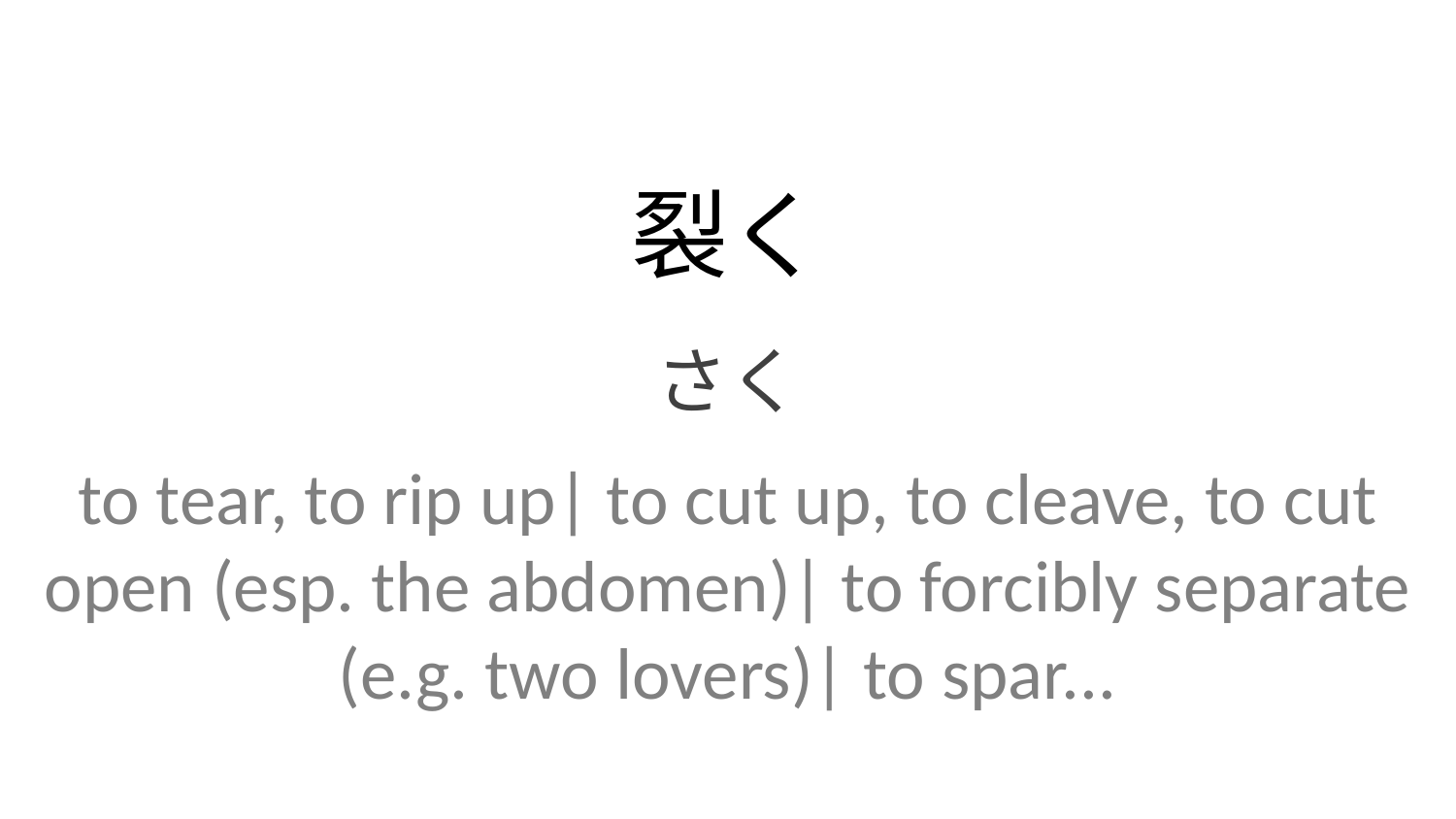

裂く

さく
to tear, to rip up| to cut up, to cleave, to cut open (esp. the abdomen)| to forcibly separate (e.g. two lovers)| to spar...